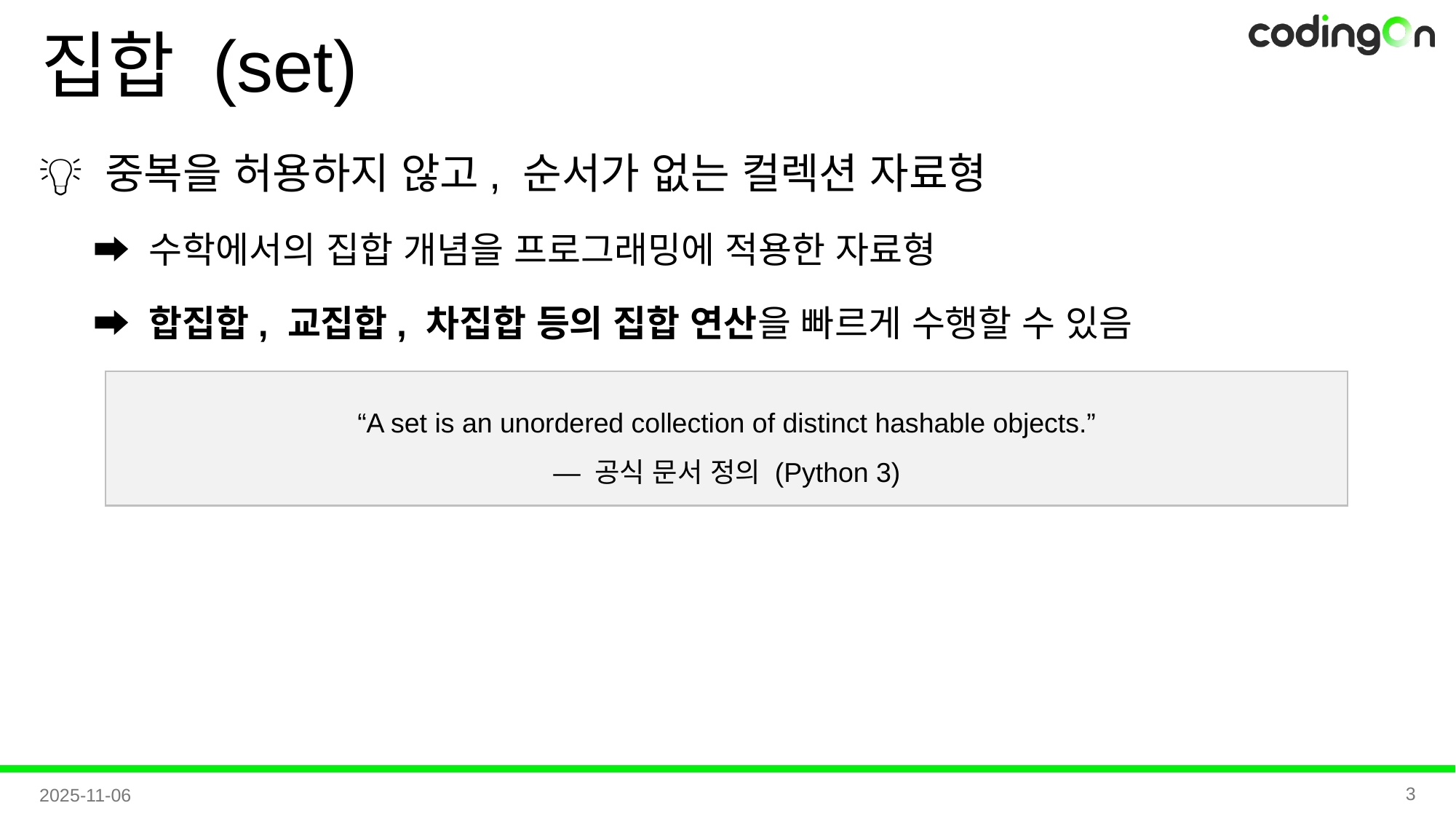

# 집합 (set)
💡 중복을 허용하지 않고, 순서가 없는 컬렉션 자료형
➡️ 수학에서의 집합 개념을 프로그래밍에 적용한 자료형
➡️ 합집합, 교집합, 차집합 등의 집합 연산을 빠르게 수행할 수 있음
“A set is an unordered collection of distinct hashable objects.”
— 공식 문서 정의 (Python 3)
3
2025-11-06